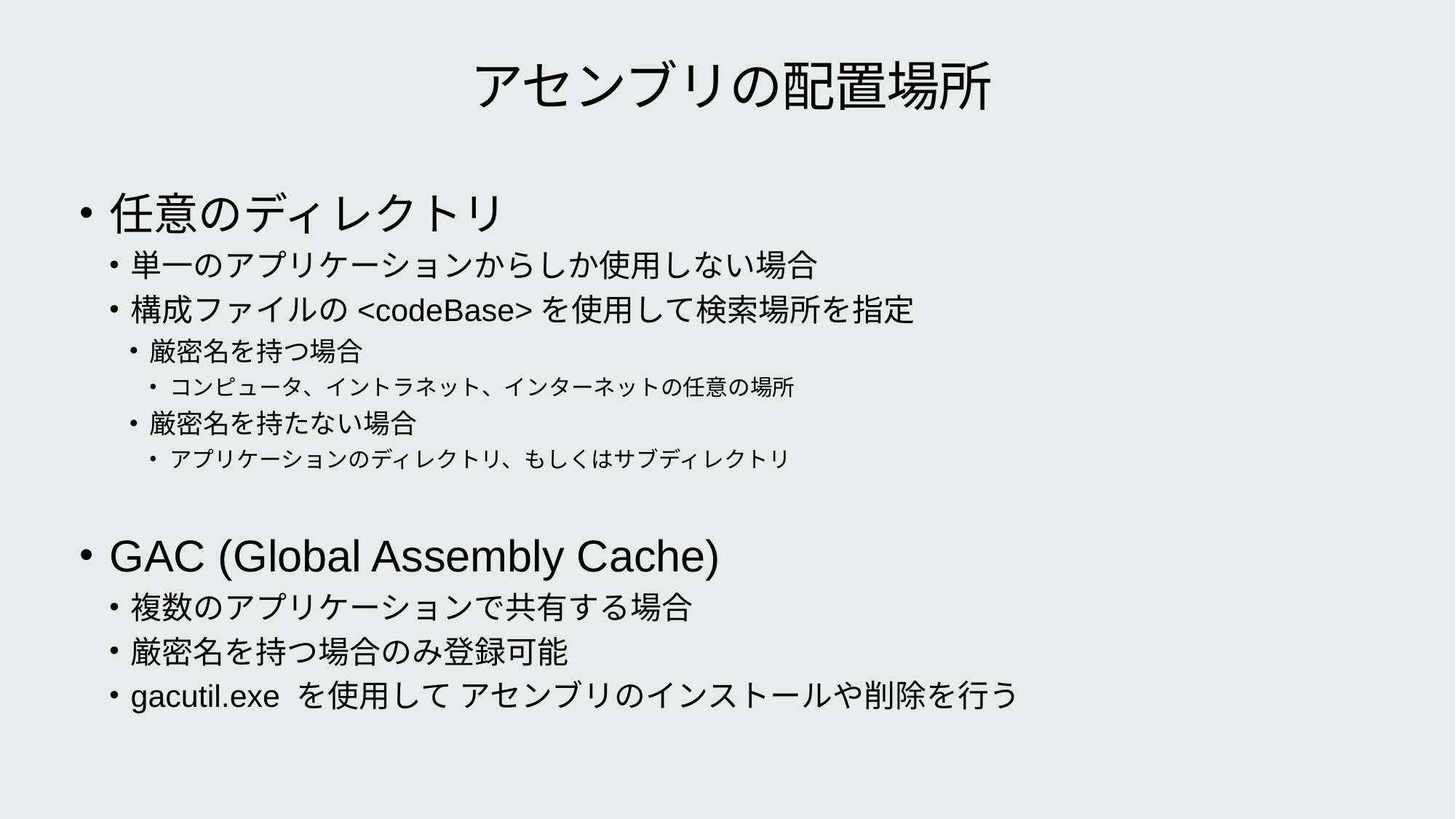

# アセンブリの配置場所
任意のディレクトリ
単一のアプリケーションからしか使用しない場合
構成ファイルの<codeBase>を使用して検索場所を指定
厳密名を持つ場合
コンピュータ、イントラネット、インターネットの任意の場所
厳密名を持たない場合
アプリケーションのディレクトリ、もしくはサブディレクトリ

GAC (Global Assembly Cache)
複数のアプリケーションで共有する場合
厳密名を持つ場合のみ登録可能
gacutil.exe を使用して アセンブリのインストールや削除を行う